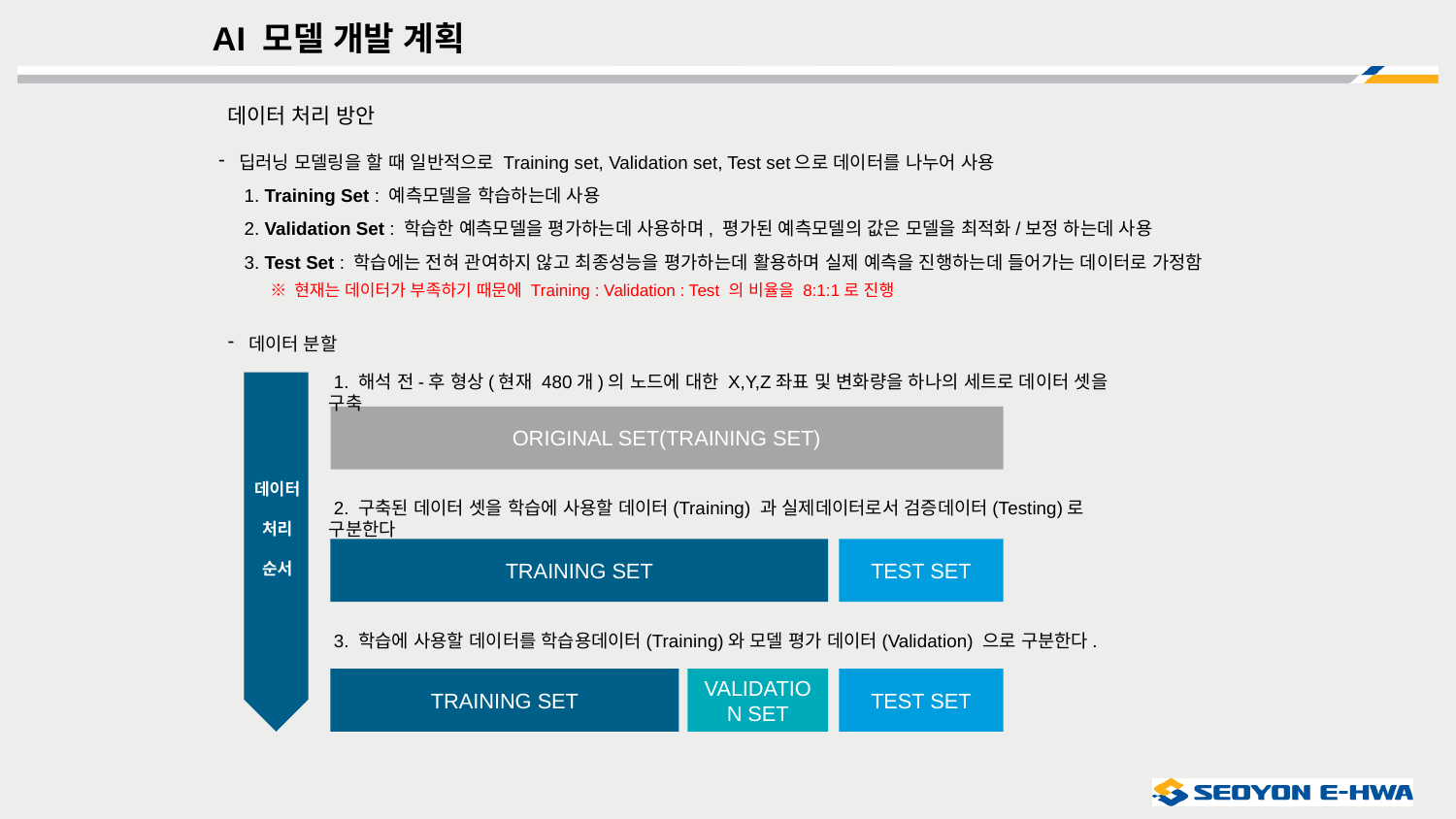

AI 모델 개발 계획
데이터 처리 방안
딥러닝 모델링을 할 때 일반적으로 Training set, Validation set, Test set으로 데이터를 나누어 사용
     1. Training Set : 예측모델을 학습하는데 사용
     2. Validation Set : 학습한 예측모델을 평가하는데 사용하며, 평가된 예측모델의 값은 모델을 최적화/보정 하는데 사용
     3. Test Set : 학습에는 전혀 관여하지 않고 최종성능을 평가하는데 활용하며 실제 예측을 진행하는데 들어가는 데이터로 가정함

 ※ 현재는 데이터가 부족하기 때문에 Training : Validation : Test 의 비율을 8:1:1로 진행
데이터 분할
 1. 해석 전-후 형상(현재 480개)의 노드에 대한 X,Y,Z좌표 및 변화량을 하나의 세트로 데이터 셋을 구축
ORIGINAL SET(TRAINING SET)

데이터

처리

순서
 2. 구축된 데이터 셋을 학습에 사용할 데이터(Training) 과 실제데이터로서 검증데이터(Testing)로 구분한다
TRAINING SET
TEST SET
 3. 학습에 사용할 데이터를 학습용데이터(Training)와 모델 평가 데이터(Validation) 으로 구분한다.
TRAINING SET
VALIDATION SET
TEST SET